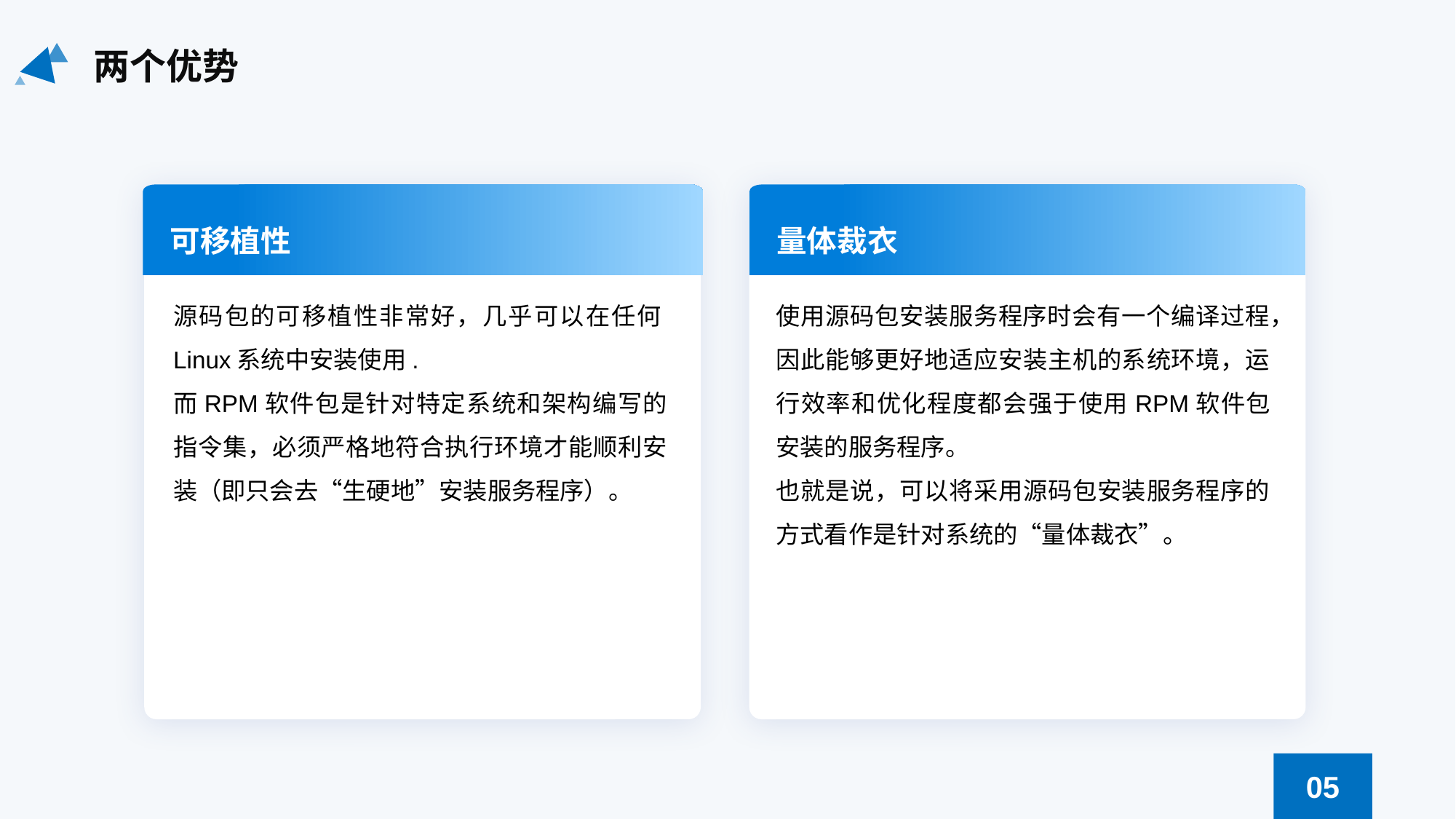

两个优势

可移植性
量体裁衣
源码包的可移植性非常好，几乎可以在任何Linux系统中安装使用.
而RPM软件包是针对特定系统和架构编写的指令集，必须严格地符合执行环境才能顺利安装（即只会去“生硬地”安装服务程序）。
使用源码包安装服务程序时会有一个编译过程，因此能够更好地适应安装主机的系统环境，运行效率和优化程度都会强于使用RPM软件包安装的服务程序。
也就是说，可以将采用源码包安装服务程序的方式看作是针对系统的“量体裁衣”。

05